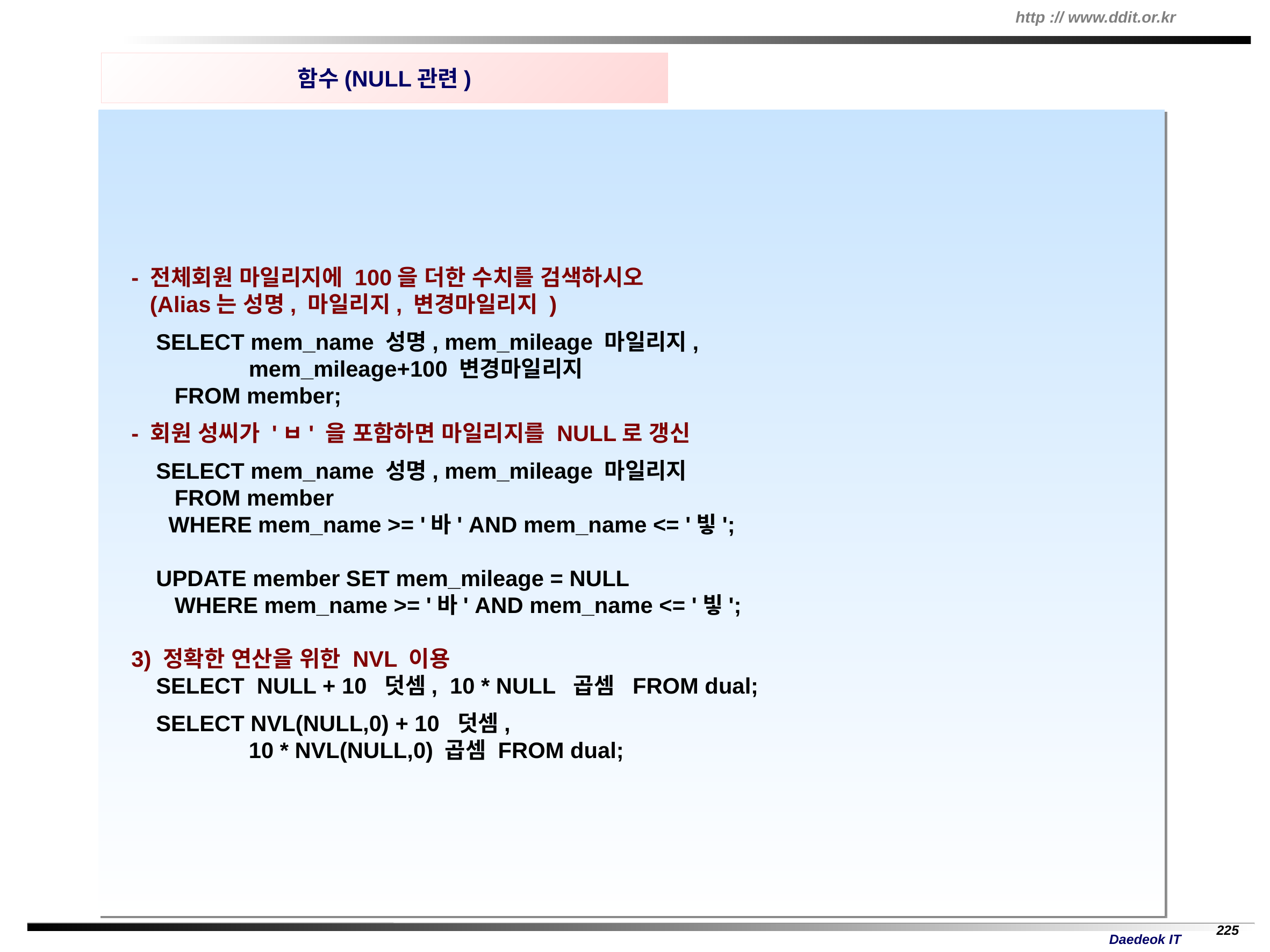

함수(NULL관련)
    - 전체회원 마일리지에 100을 더한 수치를 검색하시오
       (Alias는 성명, 마일리지, 변경마일리지 )

        SELECT mem_name 성명, mem_mileage 마일리지,
                       mem_mileage+100 변경마일리지
           FROM member;

    - 회원 성씨가 'ㅂ' 을 포함하면 마일리지를 NULL로 갱신

        SELECT mem_name 성명, mem_mileage 마일리지
           FROM member
          WHERE mem_name >= '바' AND mem_name <= '빟';

        UPDATE member SET mem_mileage = NULL
           WHERE mem_name >= '바' AND mem_name <= '빟';

    3) 정확한 연산을 위한 NVL 이용
        SELECT  NULL + 10  덧셈,  10 * NULL  곱셈  FROM dual;

        SELECT NVL(NULL,0) + 10  덧셈,
                       10 * NVL(NULL,0) 곱셈 FROM dual;